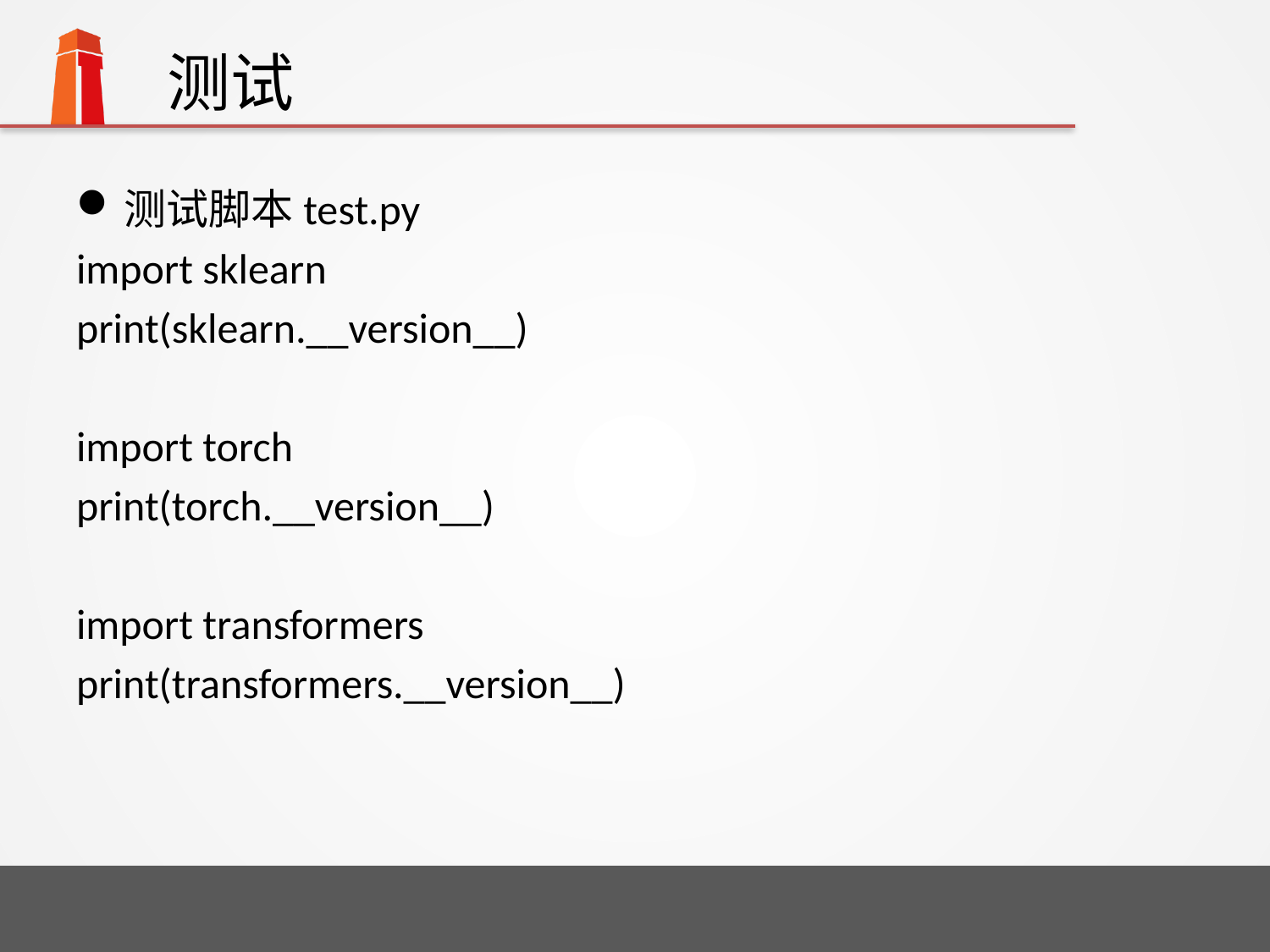

# 测试
测试脚本test.py
import sklearn
print(sklearn.__version__)

import torch
print(torch.__version__)

import transformers
print(transformers.__version__)